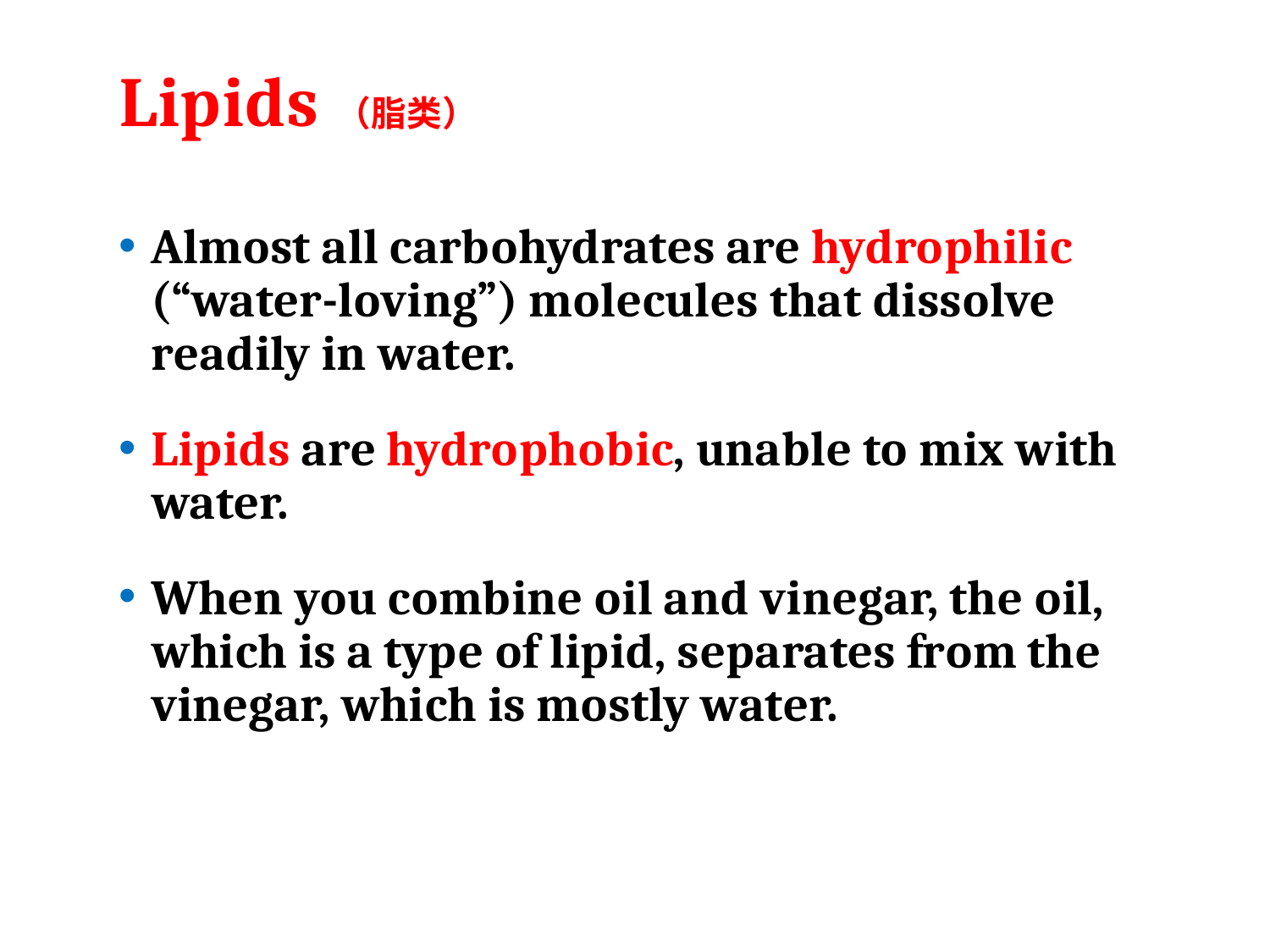

# Lipids（脂类）
Almost all carbohydrates are hydrophilic (“water-loving”) molecules that dissolve readily in water.
Lipids are hydrophobic, unable to mix with water.
When you combine oil and vinegar, the oil, which is a type of lipid, separates from the vinegar, which is mostly water.